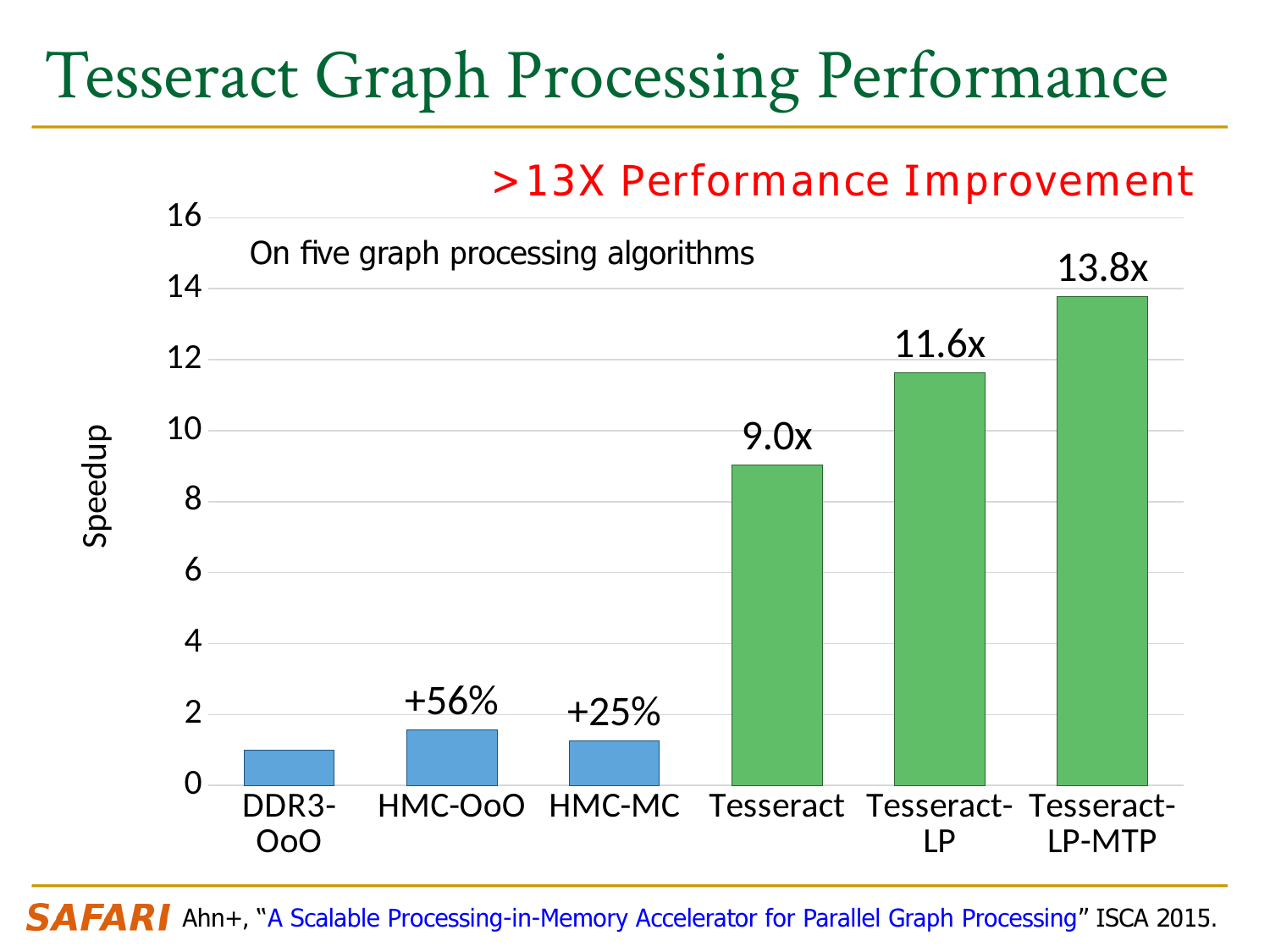

# Tesseract Graph Processing Performance
>13X Performance Improvement

### Chart

| Category | 계열 1 |
|---|---|
| DDR3-OoO | 1.0 |
| HMC-OoO | 1.559151435 |
| HMC-MC | 1.252544595 |
| Tesseract | 9.024112831 |
| Tesseract-
LP | 11.6257351 |
| Tesseract-
LP-MTP | 13.78144332 |
On five graph processing algorithms
Ahn+, “A Scalable Processing-in-Memory Accelerator for Parallel Graph Processing” ISCA 2015.